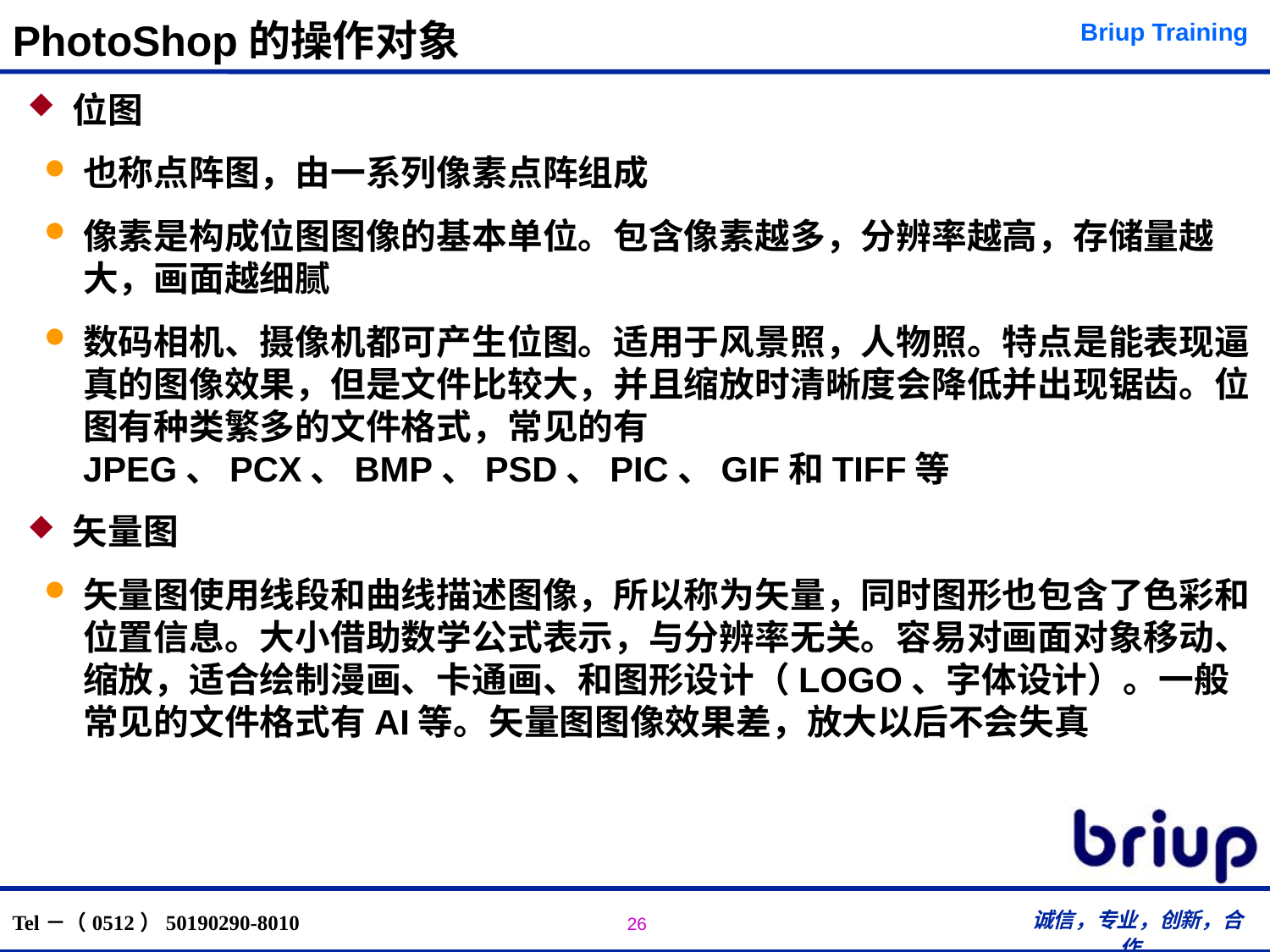

# PhotoShop的操作对象
位图
也称点阵图，由一系列像素点阵组成
像素是构成位图图像的基本单位。包含像素越多，分辨率越高，存储量越大，画面越细腻
数码相机、摄像机都可产生位图。适用于风景照，人物照。特点是能表现逼真的图像效果，但是文件比较大，并且缩放时清晰度会降低并出现锯齿。位图有种类繁多的文件格式，常见的有JPEG、PCX、BMP、PSD、PIC、GIF和TIFF等
矢量图
矢量图使用线段和曲线描述图像，所以称为矢量，同时图形也包含了色彩和位置信息。大小借助数学公式表示，与分辨率无关。容易对画面对象移动、缩放，适合绘制漫画、卡通画、和图形设计（LOGO、字体设计）。一般常见的文件格式有AI等。矢量图图像效果差，放大以后不会失真